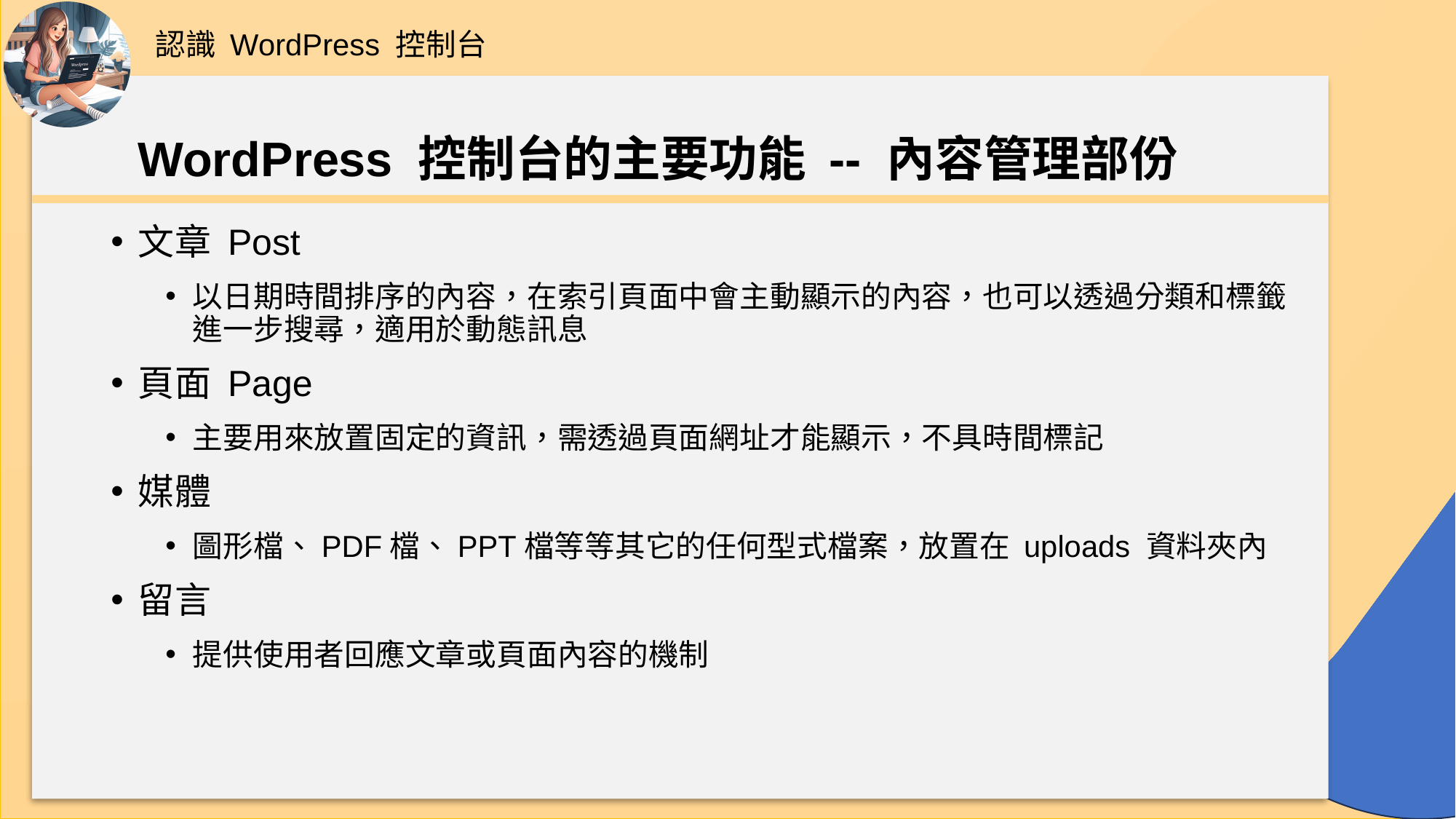

認識 WordPress 控制台

# WordPress 控制台的主要功能 -- 內容管理部份

文章 Post
以日期時間排序的內容，在索引頁面中會主動顯示的內容，也可以透過分類和標籤進一步搜尋，適用於動態訊息
頁面 Page
主要用來放置固定的資訊，需透過頁面網址才能顯示，不具時間標記
媒體
圖形檔、PDF檔、PPT檔等等其它的任何型式檔案，放置在 uploads 資料夾內
留言
提供使用者回應文章或頁面內容的機制
51